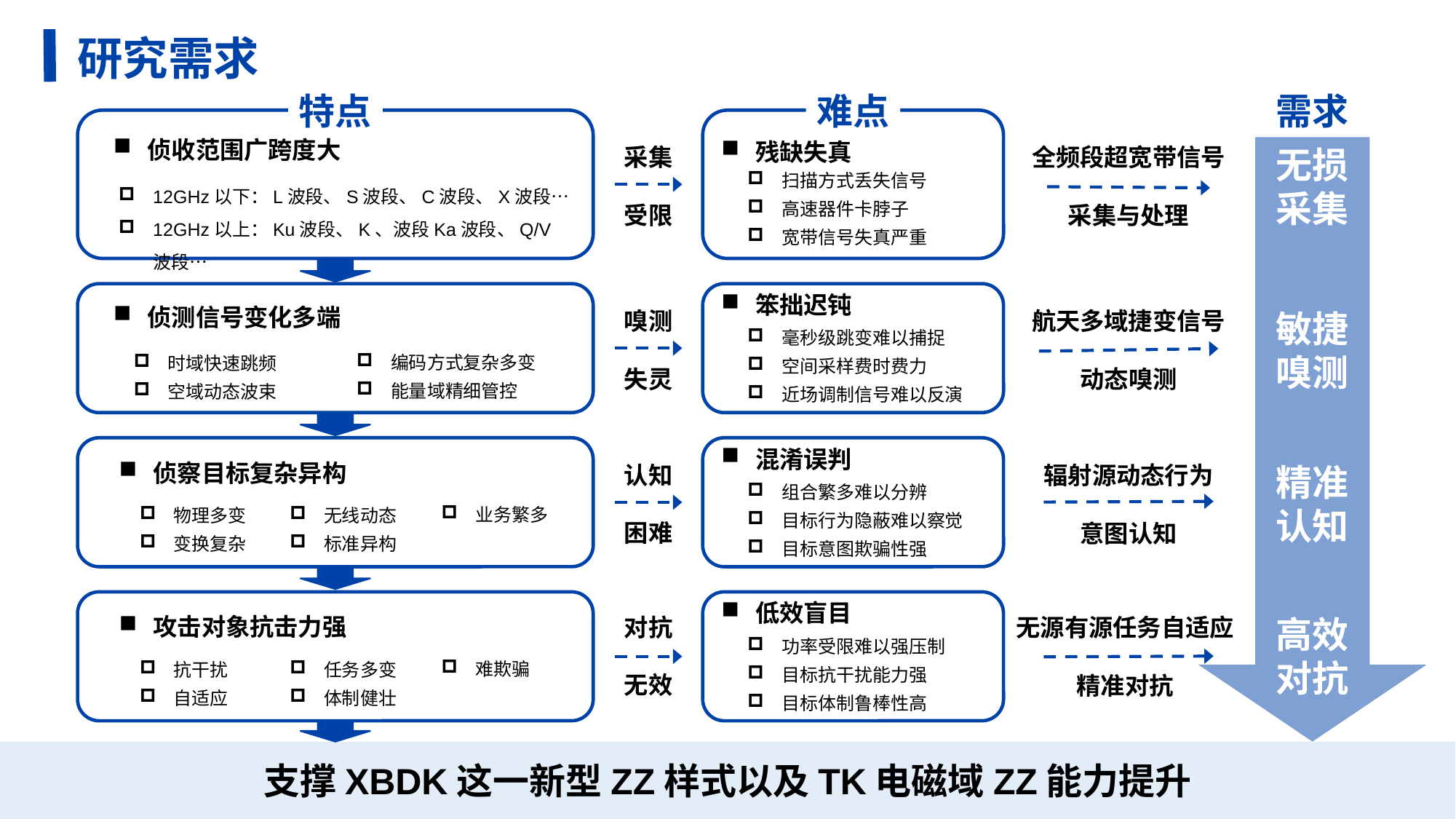

研究需求
难点
需求
特点

侦收范围广跨度大
12GHz以下：L波段、S波段、C波段、X波段…
12GHz以上：Ku波段、K、波段Ka波段、Q/V波段…

残缺失真
扫描方式丢失信号
高速器件卡脖子
宽带信号失真严重
采集

受限
全频段超宽带信号

采集与处理
无损采集

侦测信号变化多端
编码方式复杂多变
能量域精细管控
时域快速跳频
空域动态波束

笨拙迟钝
毫秒级跳变难以捕捉
空间采样费时费力
近场调制信号难以反演
嗅测

失灵
敏捷嗅测
航天多域捷变信号

动态嗅测

侦察目标复杂异构
业务繁多
物理多变
变换复杂
无线动态
标准异构

混淆误判
组合繁多难以分辨
目标行为隐蔽难以察觉
目标意图欺骗性强
认知

困难
精准认知
辐射源动态行为

意图认知

攻击对象抗击力强
难欺骗
抗干扰
自适应
任务多变
体制健壮

低效盲目
功率受限难以强压制
目标抗干扰能力强
目标体制鲁棒性高
对抗

无效
高效对抗
无源有源任务自适应

精准对抗

支撑XBDK这一新型ZZ样式以及TK电磁域ZZ能力提升